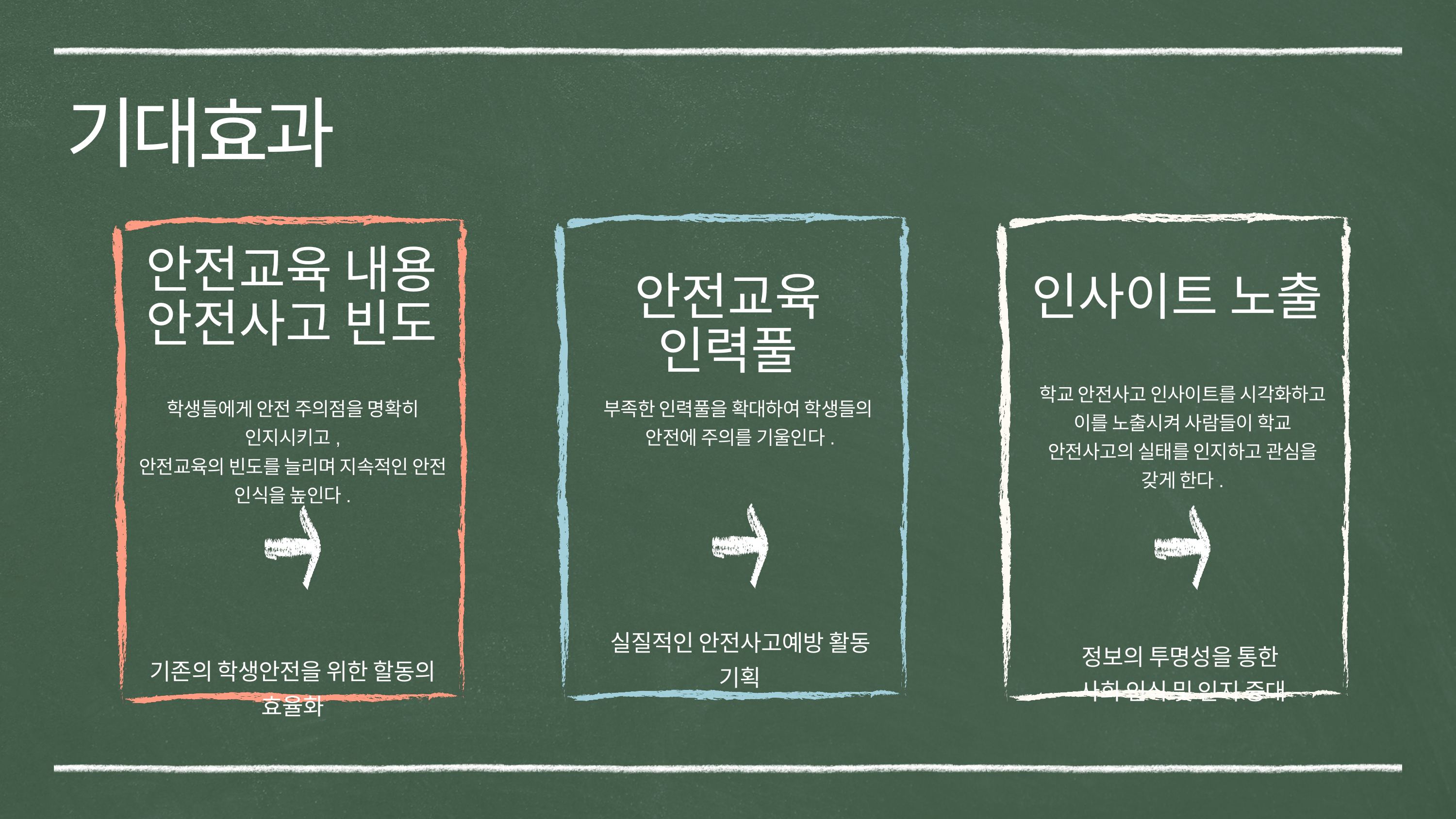

기대효과

안전교육 내용
안전사고 빈도
안전교육 인력풀
인사이트 노출
학교 안전사고 인사이트를 시각화하고 이를 노출시켜 사람들이 학교 안전사고의 실태를 인지하고 관심을 갖게 한다.

정보의 투명성을 통한
사회 인식 및 인지 증대
학생들에게 안전 주의점을 명확히 인지시키고,
안전교육의 빈도를 늘리며 지속적인 안전 인식을 높인다.

기존의 학생안전을 위한 할동의 효율화
부족한 인력풀을 확대하여 학생들의
안전에 주의를 기울인다.

실질적인 안전사고예방 활동 기획